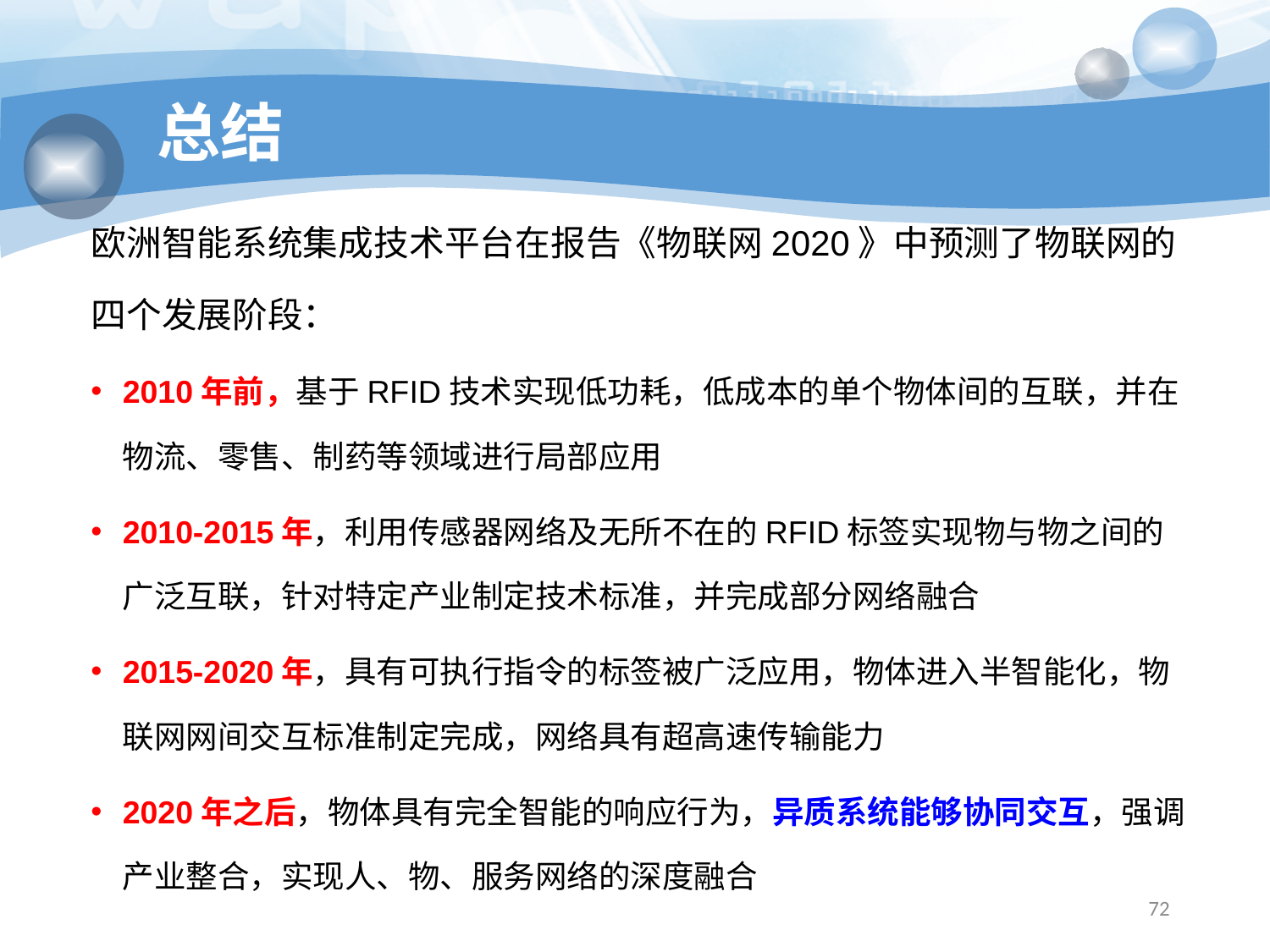

# 总结

欧洲智能系统集成技术平台在报告《物联网2020》中预测了物联网的四个发展阶段：
2010年前，基于RFID技术实现低功耗，低成本的单个物体间的互联，并在物流、零售、制药等领域进行局部应用
2010-2015年，利用传感器网络及无所不在的RFID标签实现物与物之间的广泛互联，针对特定产业制定技术标准，并完成部分网络融合
2015-2020年，具有可执行指令的标签被广泛应用，物体进入半智能化，物联网网间交互标准制定完成，网络具有超高速传输能力
2020年之后，物体具有完全智能的响应行为，异质系统能够协同交互，强调产业整合，实现人、物、服务网络的深度融合
72